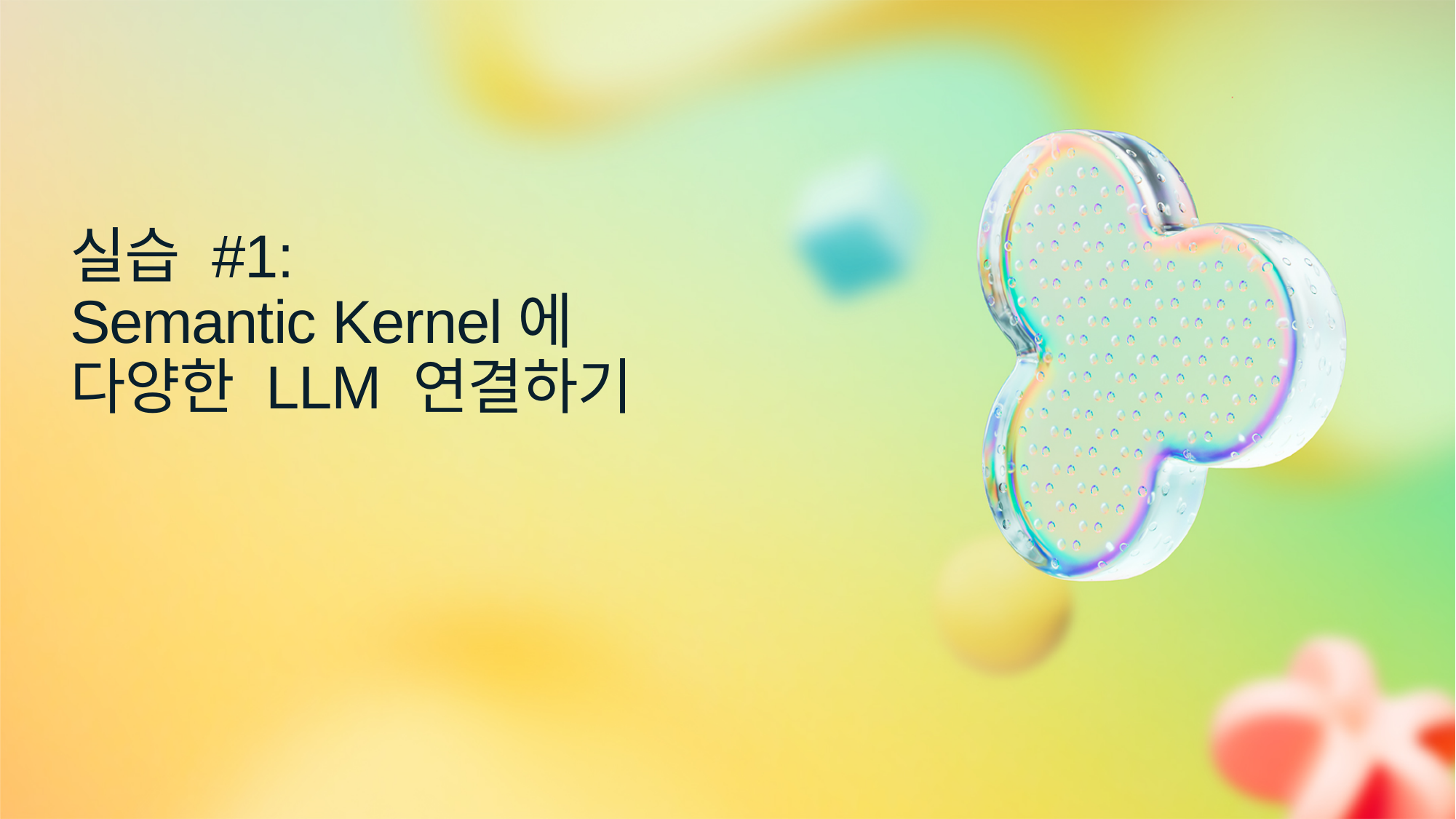

# 실습 #1: Semantic Kernel에 다양한 LLM 연결하기